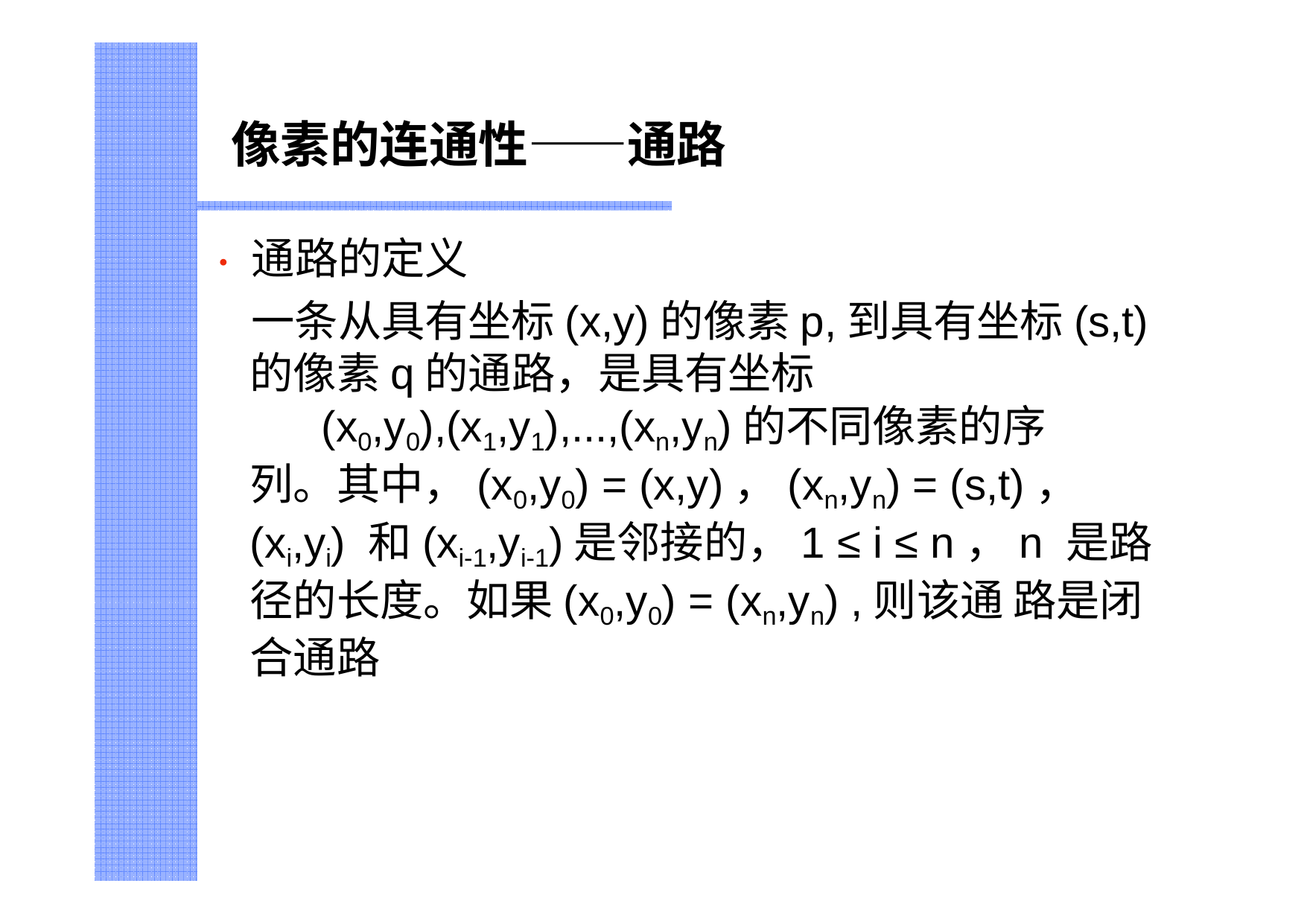

# 像素的连通性——通路
•	通路的定义
一条从具有坐标(x,y)的像素p,到具有坐标(s,t) 的像素q的通路，是具有坐标
(x0,y0),(x1,y1),...,(xn,yn)的不同像素的序
列。其中，(x0,y0) = (x,y)，(xn,yn) = (s,t)， (xi,yi) 和(xi-1,yi-1)是邻接的，1 ≤ i ≤ n，n 是路径的长度。如果(x0,y0) = (xn,yn) ,则该通 路是闭合通路